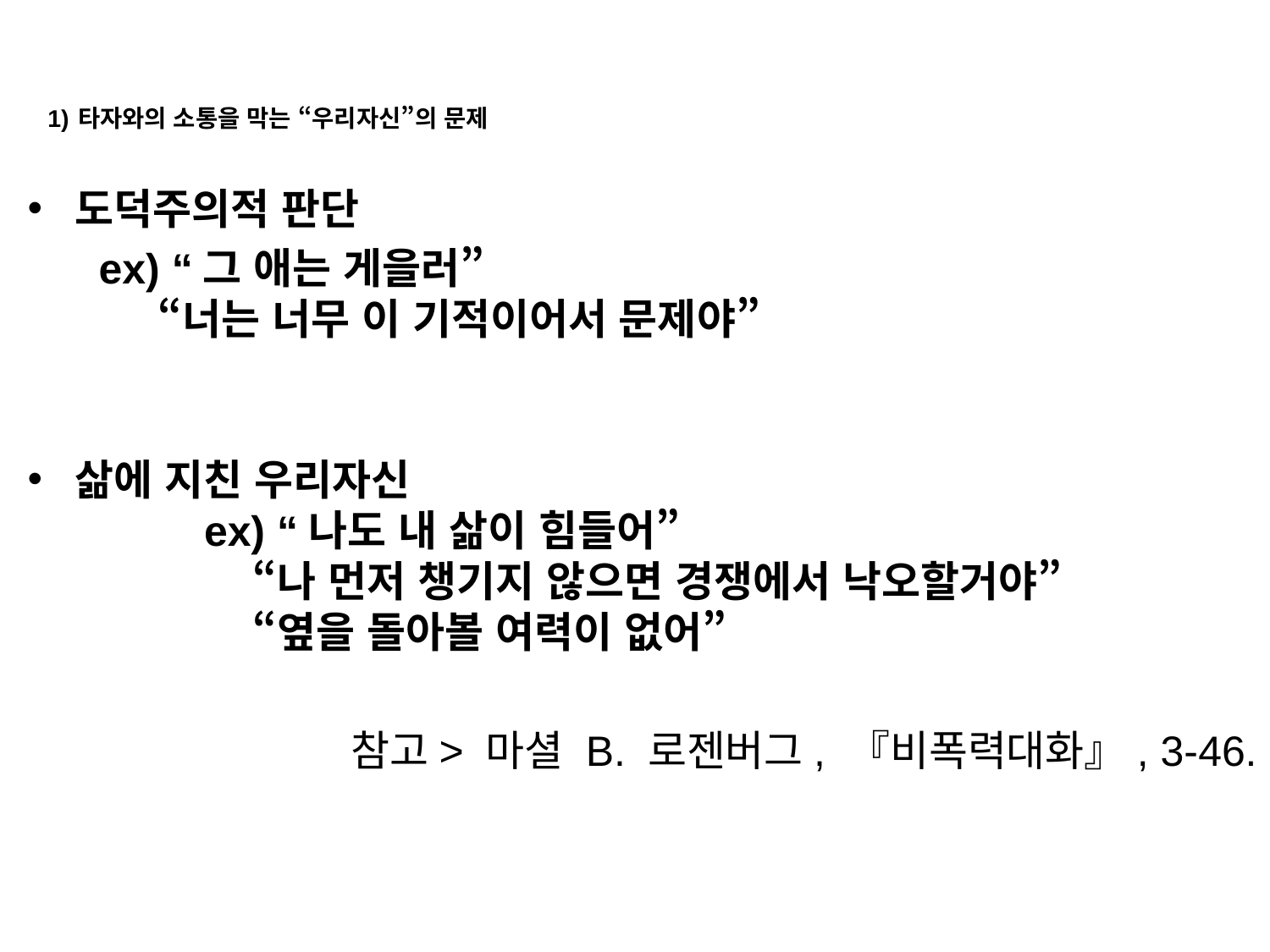

# 1) 타자와의 소통을 막는 “우리자신”의 문제
도덕주의적 판단
      ex) “그 애는 게을러”
           “너는 너무 이 기적이어서 문제야”
삶에 지친 우리자신
          ex) “나도 내 삶이 힘들어”
               “나 먼저 챙기지 않으면 경쟁에서 낙오할거야”
               “옆을 돌아볼 여력이 없어”

참고> 마셜 B. 로젠버그, 『비폭력대화』, 3-46.